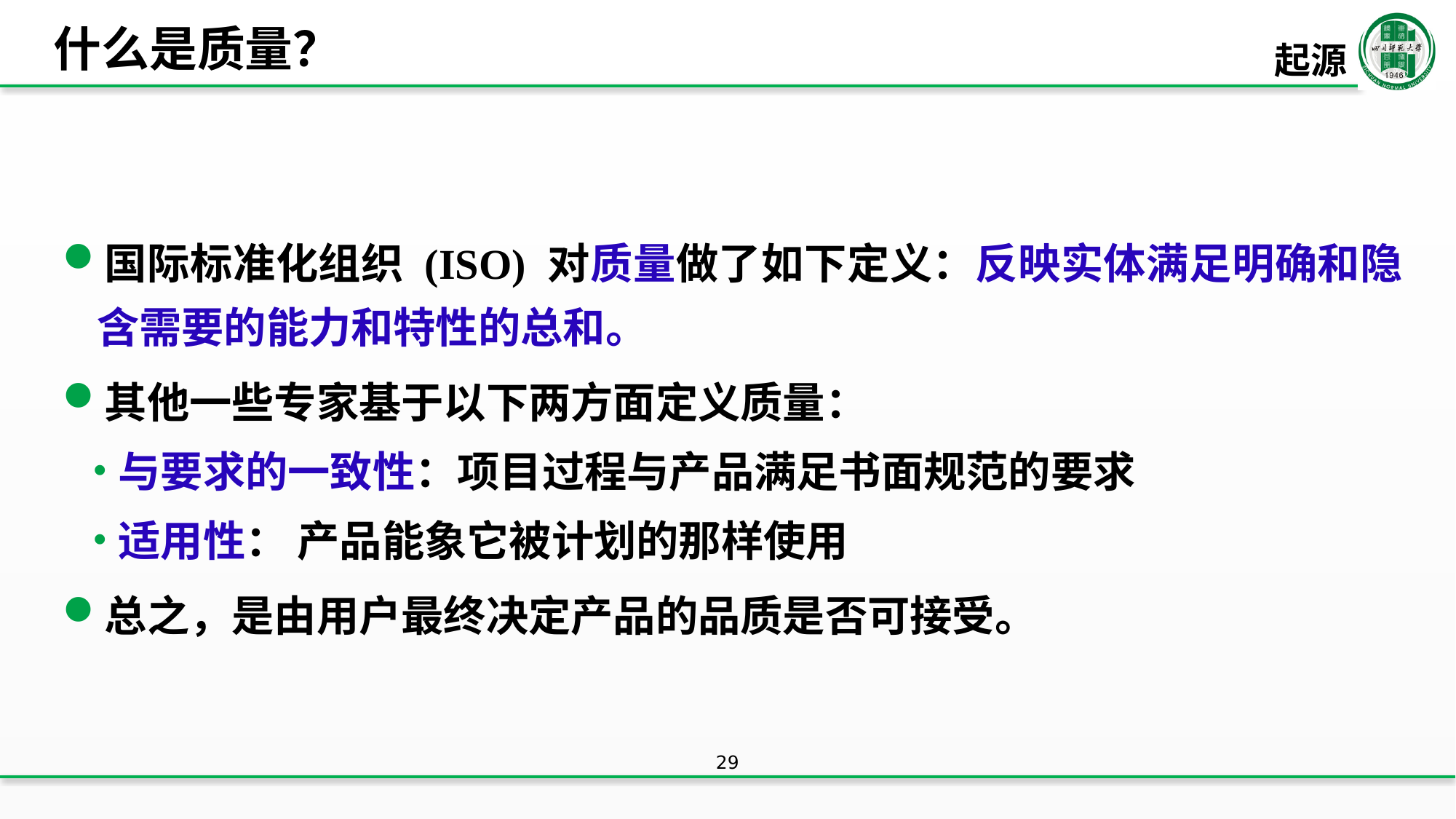

# 什么是质量？
起源
国际标准化组织 (ISO) 对质量做了如下定义：反映实体满足明确和隐含需要的能力和特性的总和。
其他一些专家基于以下两方面定义质量：
与要求的一致性：项目过程与产品满足书面规范的要求
适用性： 产品能象它被计划的那样使用
总之，是由用户最终决定产品的品质是否可接受。
29